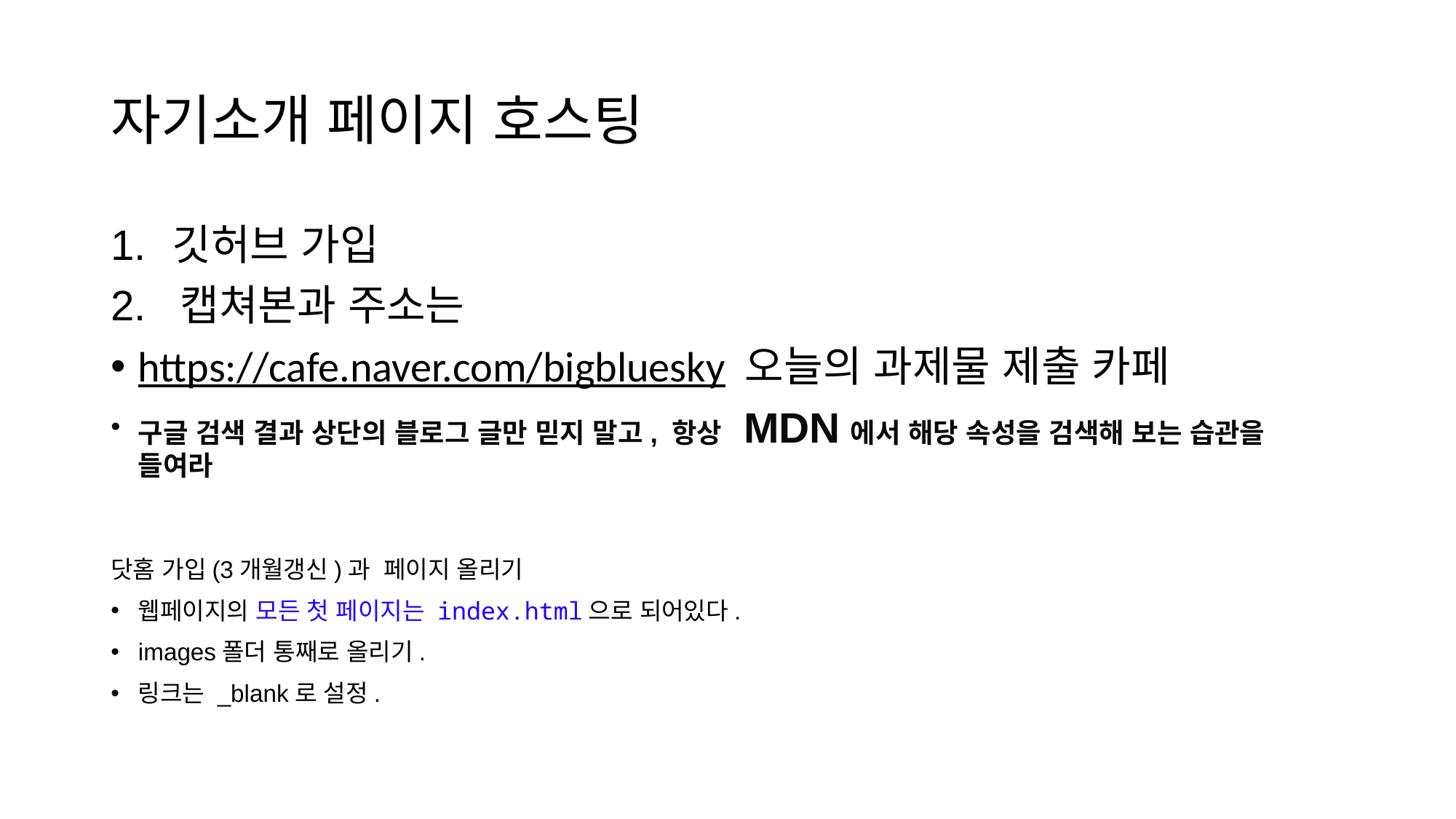

# 자기소개 페이지 호스팅
깃허브 가입
2.  캡쳐본과 주소는
https://cafe.naver.com/bigbluesky 오늘의 과제물 제출 카페
구글 검색 결과 상단의 블로그 글만 믿지 말고, 항상 MDN에서 해당 속성을 검색해 보는 습관을 들여라

닷홈 가입(3개월갱신)과  페이지 올리기
웹페이지의 모든 첫 페이지는 index.html으로 되어있다.
images폴더 통째로 올리기.
링크는 _blank로 설정.